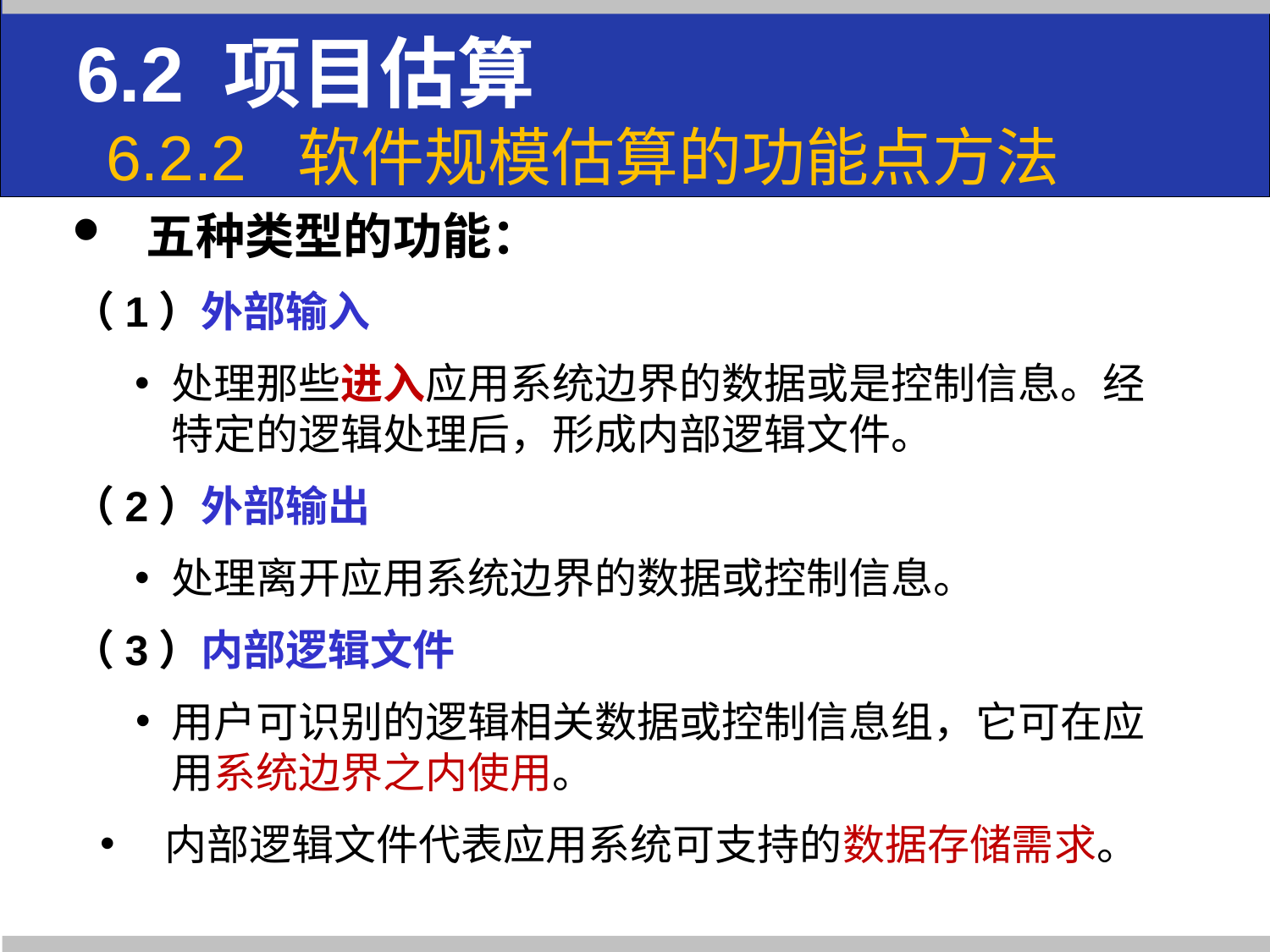

# 6.2 项目估算 6.2.2  软件规模估算的功能点方法
五种类型的功能：
（1）外部输入
处理那些进入应用系统边界的数据或是控制信息。经特定的逻辑处理后，形成内部逻辑文件。
（2）外部输出
处理离开应用系统边界的数据或控制信息。
（3）内部逻辑文件
用户可识别的逻辑相关数据或控制信息组，它可在应用系统边界之内使用。
  内部逻辑文件代表应用系统可支持的数据存储需求。
735